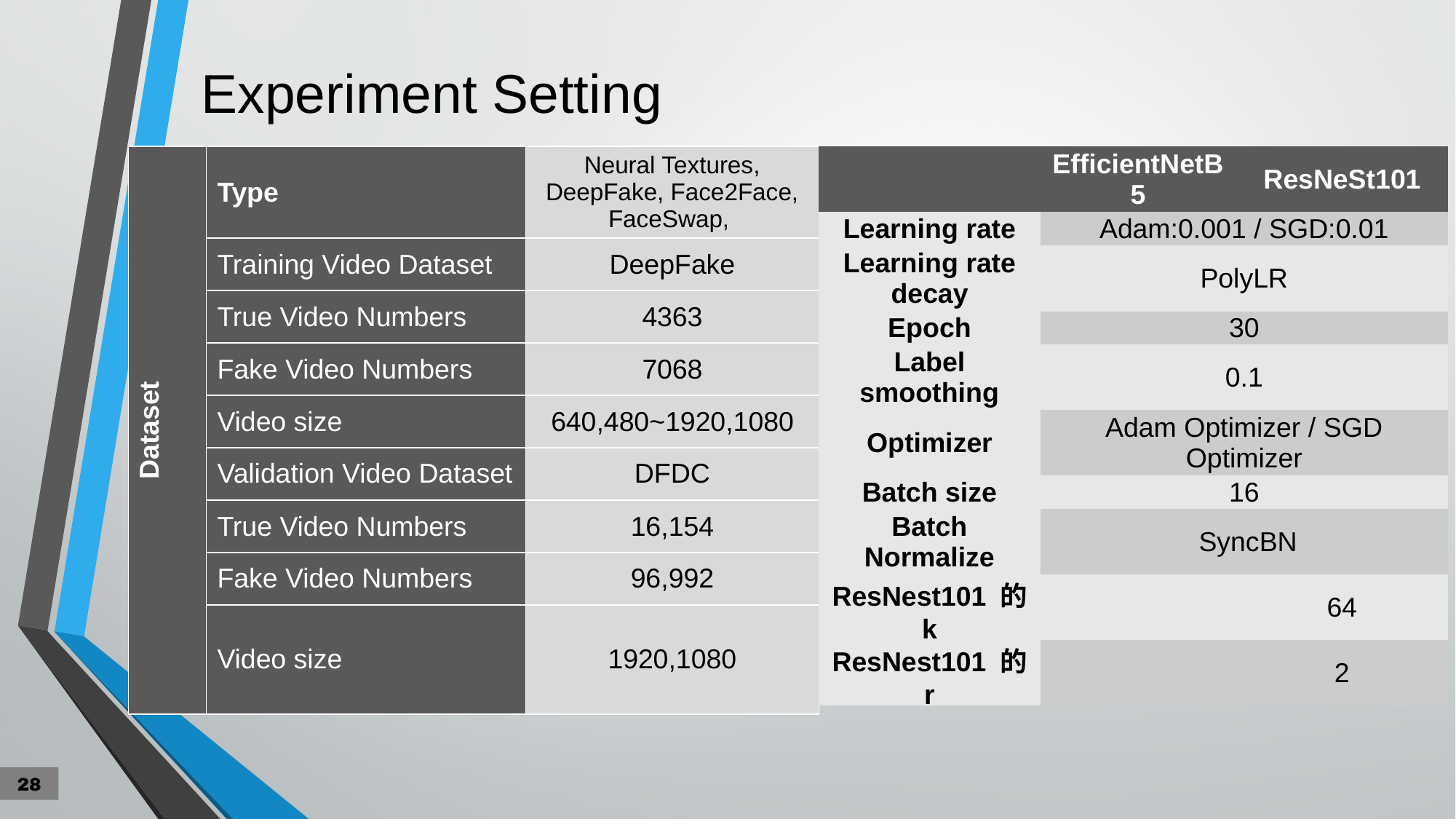

# Experiment Setting
| Dataset | Type | Neural Textures, DeepFake, Face2Face, FaceSwap, |
| --- | --- | --- |
|  | Training Video Dataset | DeepFake |
|  | True Video Numbers | 4363 |
|  | Fake Video Numbers | 7068 |
|  | Video size | 640,480~1920,1080 |
|  | Validation Video Dataset | DFDC |
|  | True Video Numbers | 16,154 |
|  | Fake Video Numbers | 96,992 |
|  | Video size | 1920,1080 |
|  | EfficientNetB5 | ResNeSt101 |
| --- | --- | --- |
| Learning rate | Adam:0.001 / SGD:0.01 |  |
| Learning rate decay | PolyLR |  |
| Epoch | 30 |  |
| Label smoothing | 0.1 |  |
| Optimizer | Adam Optimizer / SGD Optimizer |  |
| Batch size | 16 |  |
| Batch Normalize | SyncBN |  |
| ResNest101 的 k |  | 64 |
| ResNest101 的 r |  | 2 |
28